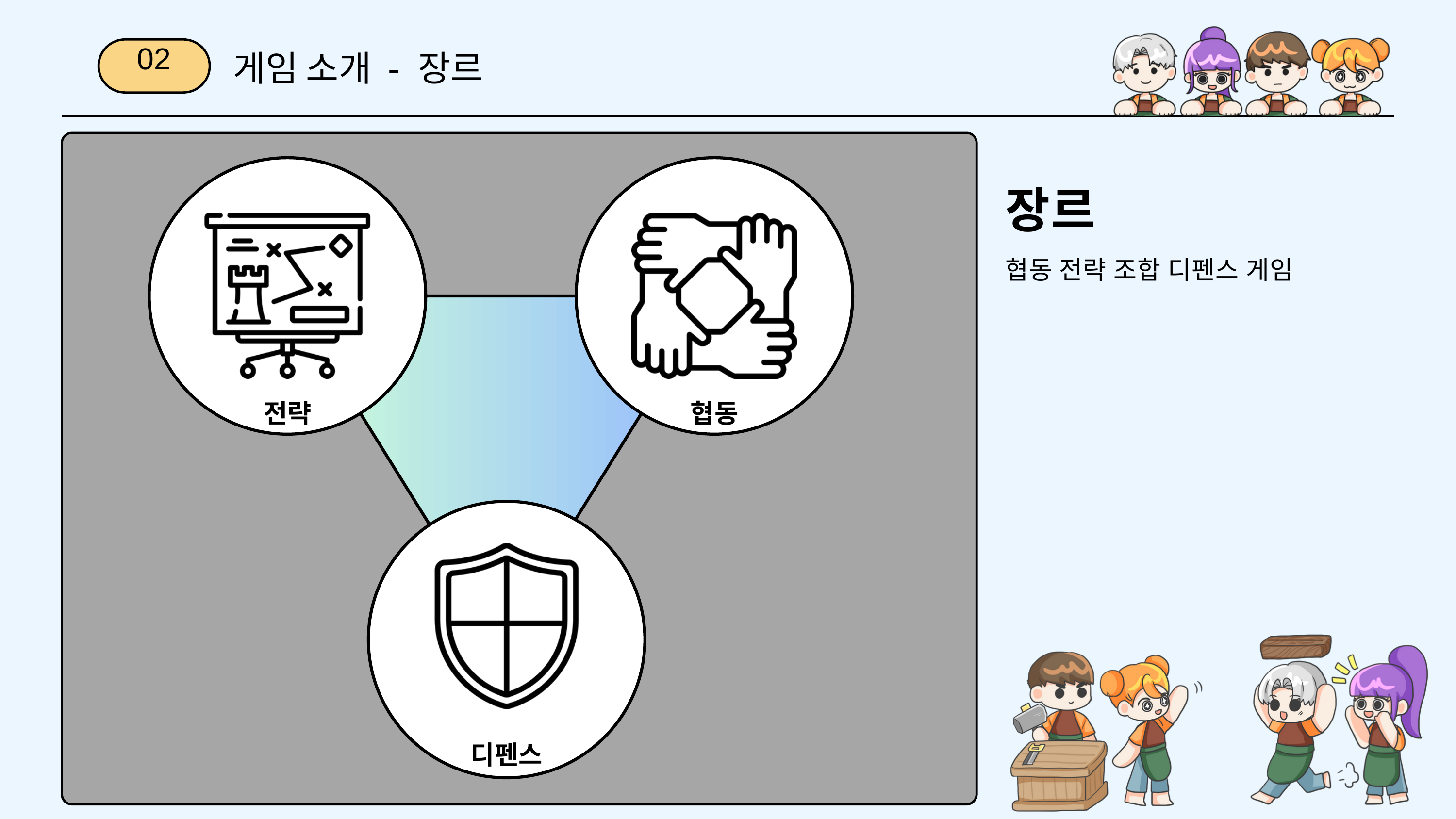

게임 소개 - 장르

02

전략

협동
장르
협동 전략 조합 디펜스 게임

디펜스